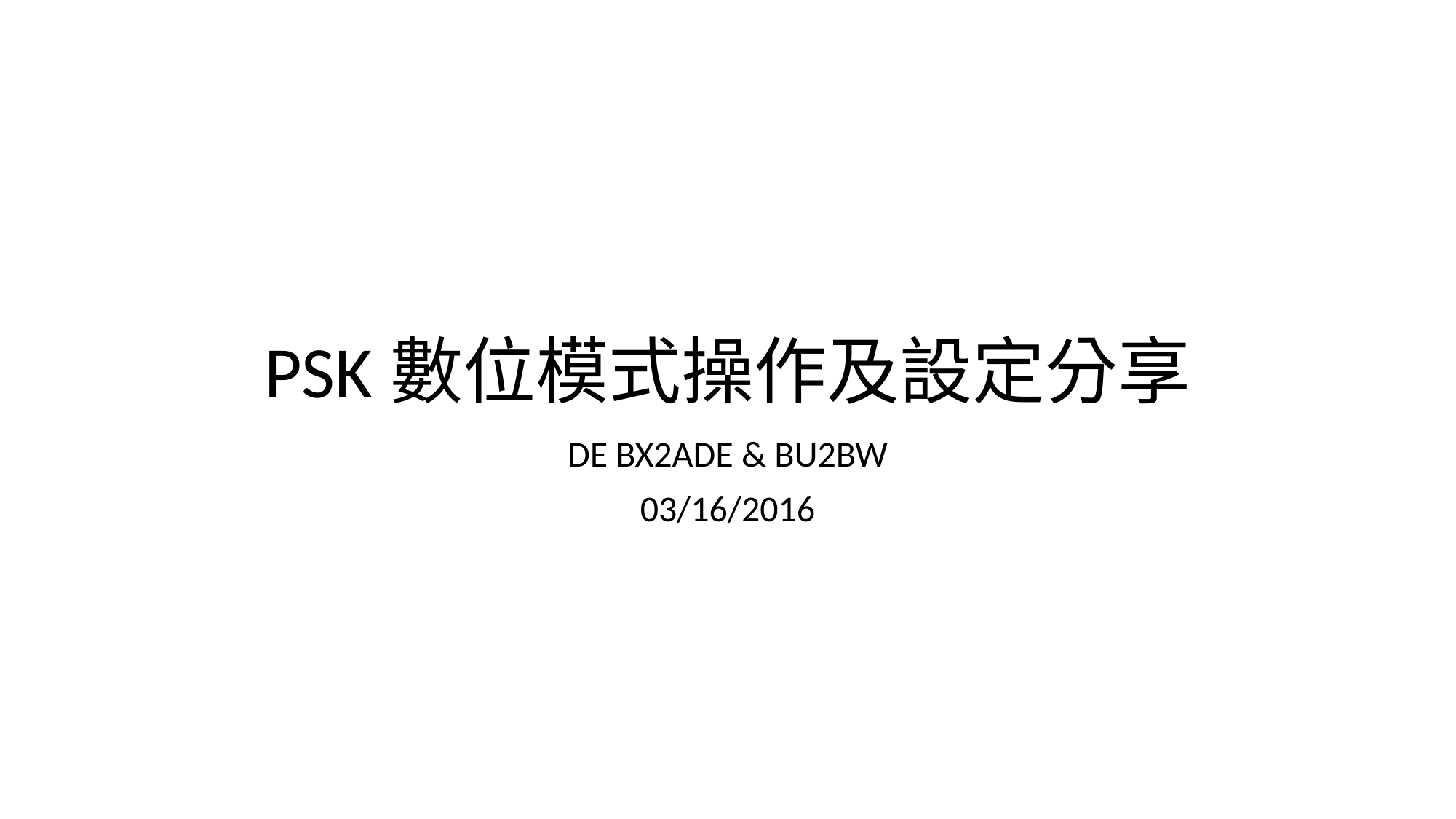

# PSK數位模式操作及設定分享
DE BX2ADE & BU2BW
03/16/2016